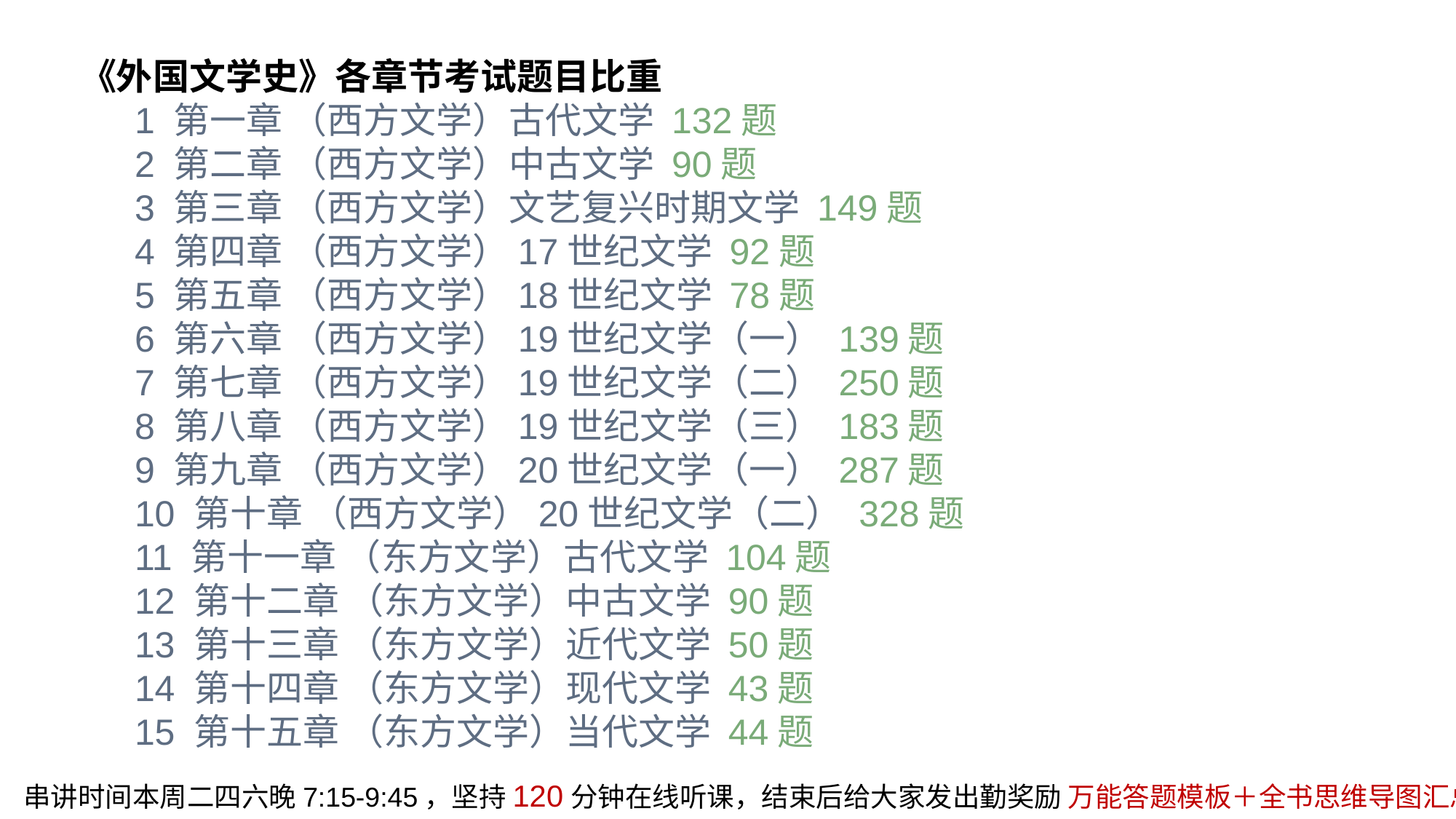

《外国文学史》各章节考试题目比重
1 第一章 （西方文学）古代文学 132题
2 第二章 （西方文学）中古文学 90题
3 第三章 （西方文学）文艺复兴时期文学 149题
4 第四章 （西方文学）17世纪文学 92题
5 第五章 （西方文学）18世纪文学 78题
6 第六章 （西方文学）19世纪文学（一） 139题
7 第七章 （西方文学）19世纪文学（二） 250题
8 第八章 （西方文学）19世纪文学（三） 183题
9 第九章 （西方文学）20世纪文学（一） 287题
10 第十章 （西方文学）20世纪文学（二） 328题
11 第十一章 （东方文学）古代文学 104题
12 第十二章 （东方文学）中古文学 90题
13 第十三章 （东方文学）近代文学 50题
14 第十四章 （东方文学）现代文学 43题
15 第十五章 （东方文学）当代文学 44题